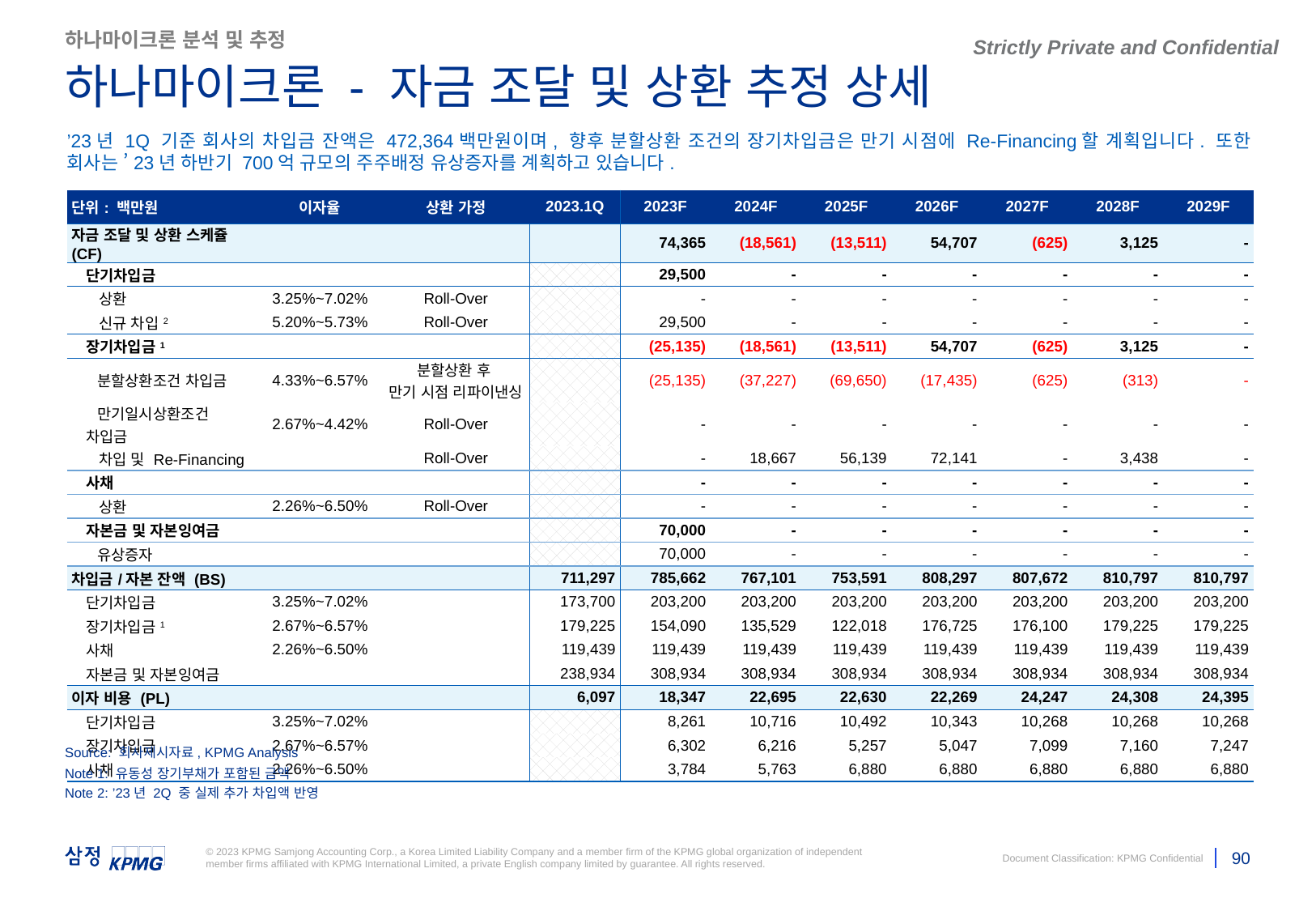

유상증자도 추가 부탁드립니다.
하나마이크론 분석 및 추정
하나마이크론 - 자금 조달 및 상환 추정 상세
SCL
’23년 1Q 기준 회사의 차입금 잔액은 472,364백만원이며, 향후 분할상환 조건의 장기차입금은 만기 시점에 Re-Financing할 계획입니다. 또한 회사는 ’23년 하반기 700억 규모의 주주배정 유상증자를 계획하고 있습니다.
| 단위: 백만원 |  | 이자율 | 상환 가정 | 2023.1Q | 2023F | 2024F | 2025F | 2026F | 2027F | 2028F | 2029F |
| --- | --- | --- | --- | --- | --- | --- | --- | --- | --- | --- | --- |
| 자금 조달 및 상환 스케쥴 (CF) |  |  |  |  | 74,365 | (18,561) | (13,511) | 54,707 | (625) | 3,125 | - |
|  | 단기차입금 |  |  |  | 29,500 | - | - | - | - | - | - |
|  | 상환 | 3.25%~7.02% | Roll-Over |  | - | - | - | - | - | - | - |
|  | 신규 차입2 | 5.20%~5.73% | Roll-Over |  | 29,500 | - | - | - | - | - | - |
|  | 장기차입금1 |  |  |  | (25,135) | (18,561) | (13,511) | 54,707 | (625) | 3,125 | - |
|  | 분할상환조건 차입금 | 4.33%~6.57% | 분할상환 후 만기 시점 리파이낸싱 |  | (25,135) | (37,227) | (69,650) | (17,435) | (625) | (313) | - |
|  | 만기일시상환조건 차입금 | 2.67%~4.42% | Roll-Over |  | - | - | - | - | - | - | - |
|  | 차입 및 Re-Financing |  | Roll-Over |  | - | 18,667 | 56,139 | 72,141 | - | 3,438 | - |
|  | 사채 |  |  |  | - | - | - | - | - | - | - |
|  | 상환 | 2.26%~6.50% | Roll-Over |  | - | - | - | - | - | - | - |
|  | 자본금 및 자본잉여금 |  |  |  | 70,000 | - | - | - | - | - | - |
|  | 유상증자 |  |  |  | 70,000 | - | - | - | - | - | - |
| 차입금/자본 잔액 (BS) |  |  |  | 711,297 | 785,662 | 767,101 | 753,591 | 808,297 | 807,672 | 810,797 | 810,797 |
|  | 단기차입금 | 3.25%~7.02% |  | 173,700 | 203,200 | 203,200 | 203,200 | 203,200 | 203,200 | 203,200 | 203,200 |
|  | 장기차입금1 | 2.67%~6.57% |  | 179,225 | 154,090 | 135,529 | 122,018 | 176,725 | 176,100 | 179,225 | 179,225 |
|  | 사채 | 2.26%~6.50% |  | 119,439 | 119,439 | 119,439 | 119,439 | 119,439 | 119,439 | 119,439 | 119,439 |
|  | 자본금 및 자본잉여금 |  |  | 238,934 | 308,934 | 308,934 | 308,934 | 308,934 | 308,934 | 308,934 | 308,934 |
| 이자 비용 (PL) |  |  |  | 6,097 | 18,347 | 22,695 | 22,630 | 22,269 | 24,247 | 24,308 | 24,395 |
|  | 단기차입금 | 3.25%~7.02% |  |  | 8,261 | 10,716 | 10,492 | 10,343 | 10,268 | 10,268 | 10,268 |
|  | 장기차입금 | 2.67%~6.57% |  |  | 6,302 | 6,216 | 5,257 | 5,047 | 7,099 | 7,160 | 7,247 |
|  | 사채 | 2.26%~6.50% |  |  | 3,784 | 5,763 | 6,880 | 6,880 | 6,880 | 6,880 | 6,880 |
Source: 회사제시자료, KPMG Analysis
Note 1: 유동성 장기부채가 포함된 금액
Note 2: ’23년 2Q 중 실제 추가 차입액 반영